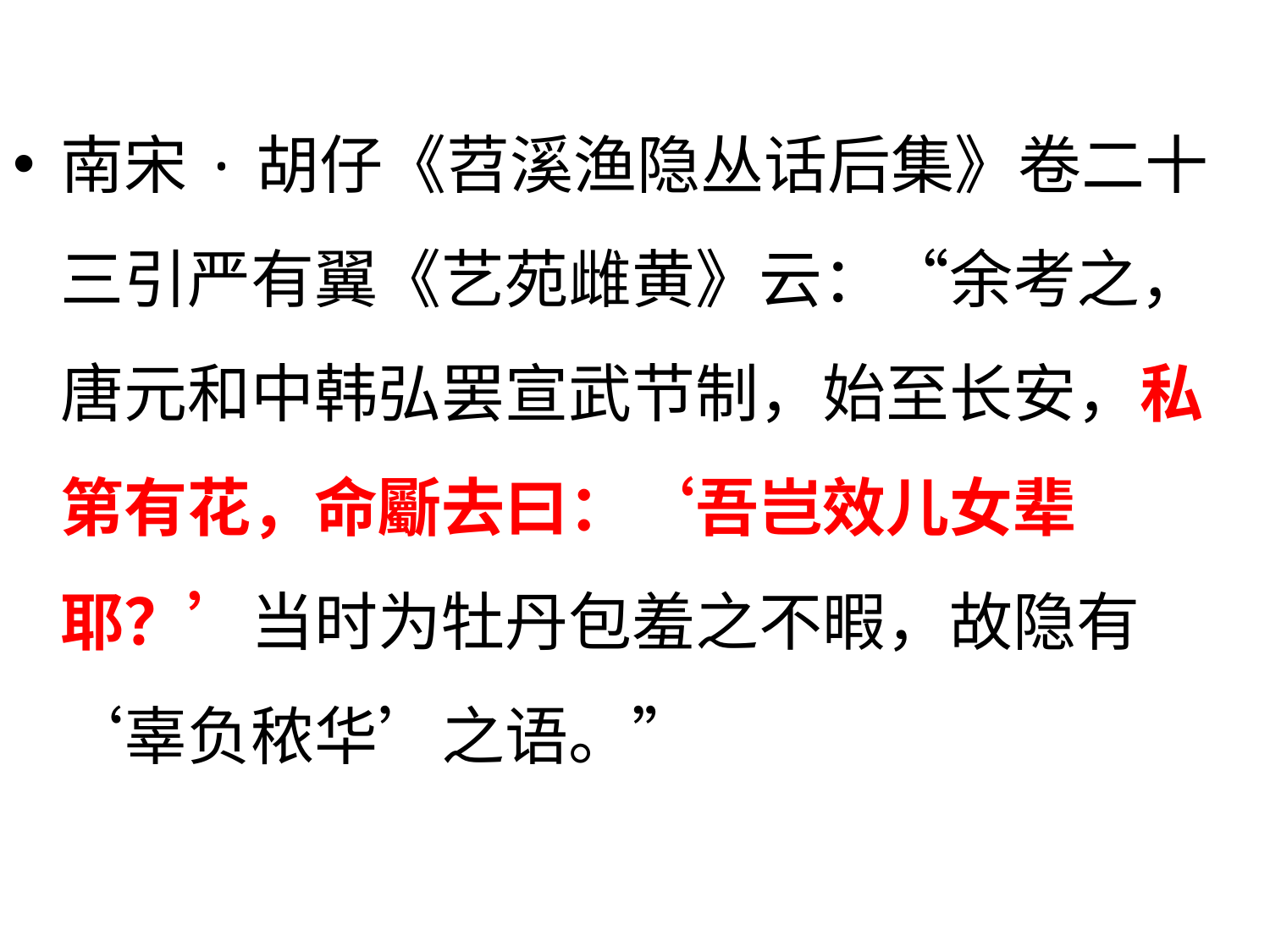

南宋·胡仔《苕溪渔隐丛话后集》卷二十三引严有翼《艺苑雌黄》云：“余考之，唐元和中韩弘罢宣武节制，始至长安，私第有花，命斸去曰：‘吾岂效儿女辈耶？’当时为牡丹包羞之不暇，故隐有‘辜负秾华’之语。”